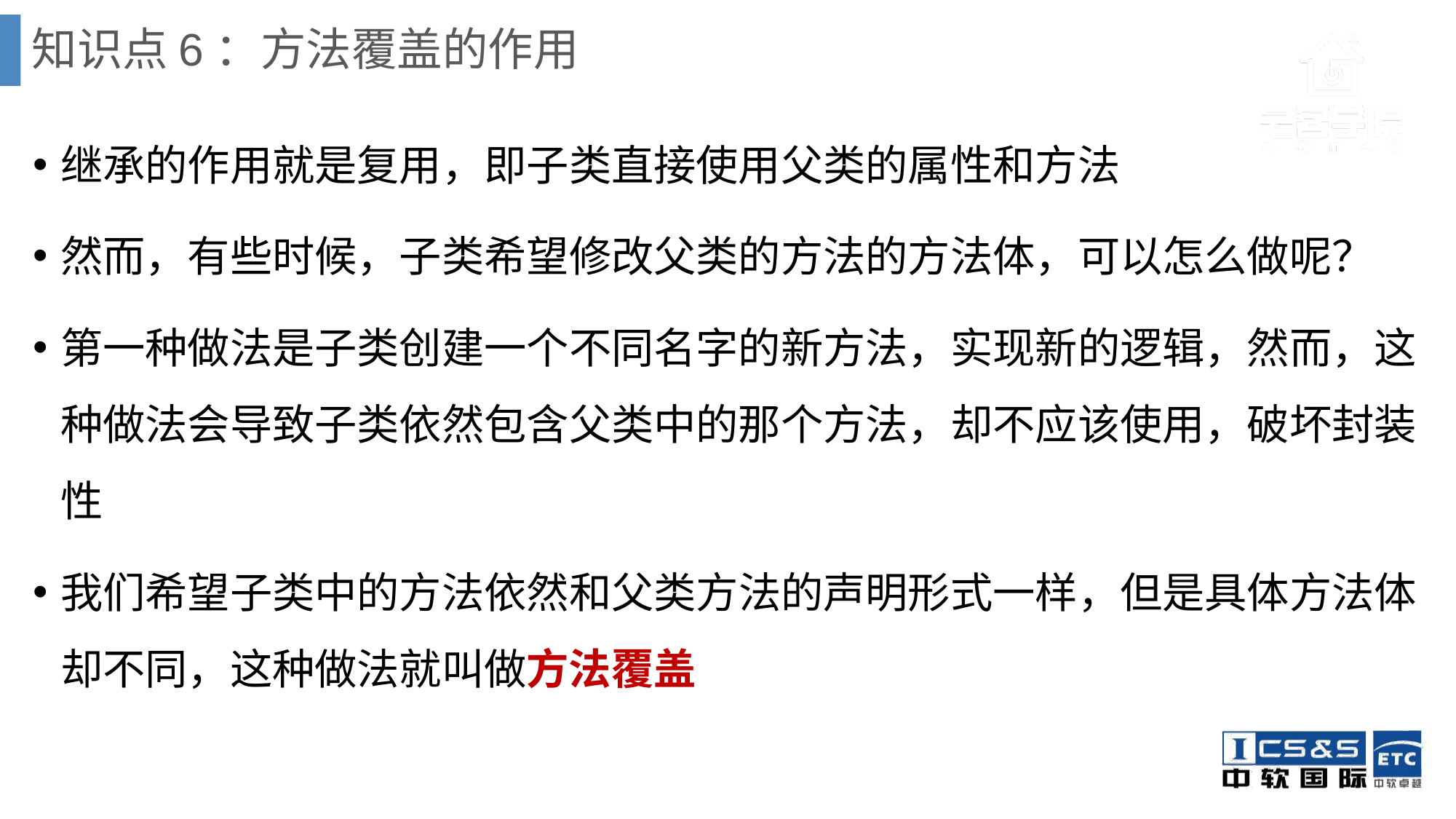

# 知识点6：方法覆盖的作用
继承的作用就是复用，即子类直接使用父类的属性和方法
然而，有些时候，子类希望修改父类的方法的方法体，可以怎么做呢？
第一种做法是子类创建一个不同名字的新方法，实现新的逻辑，然而，这种做法会导致子类依然包含父类中的那个方法，却不应该使用，破坏封装性
我们希望子类中的方法依然和父类方法的声明形式一样，但是具体方法体却不同，这种做法就叫做方法覆盖